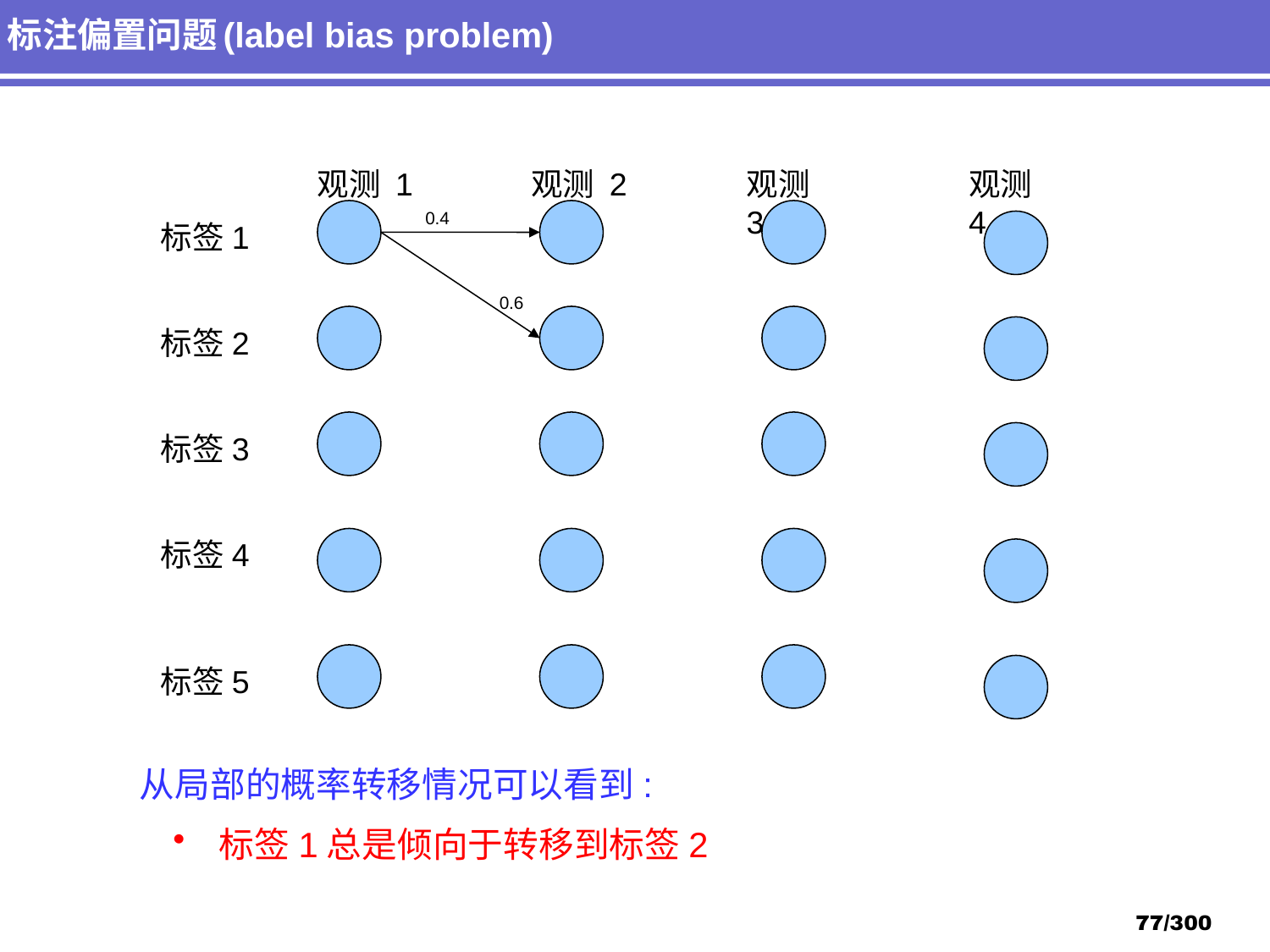

# 标注偏置问题(label bias problem)

观测 1
观测 2
观测 3
观测 4

0.4

标签1

0.6

标签2

标签3

标签4

标签5

从局部的概率转移情况可以看到:
 标签1总是倾向于转移到标签2
77/300